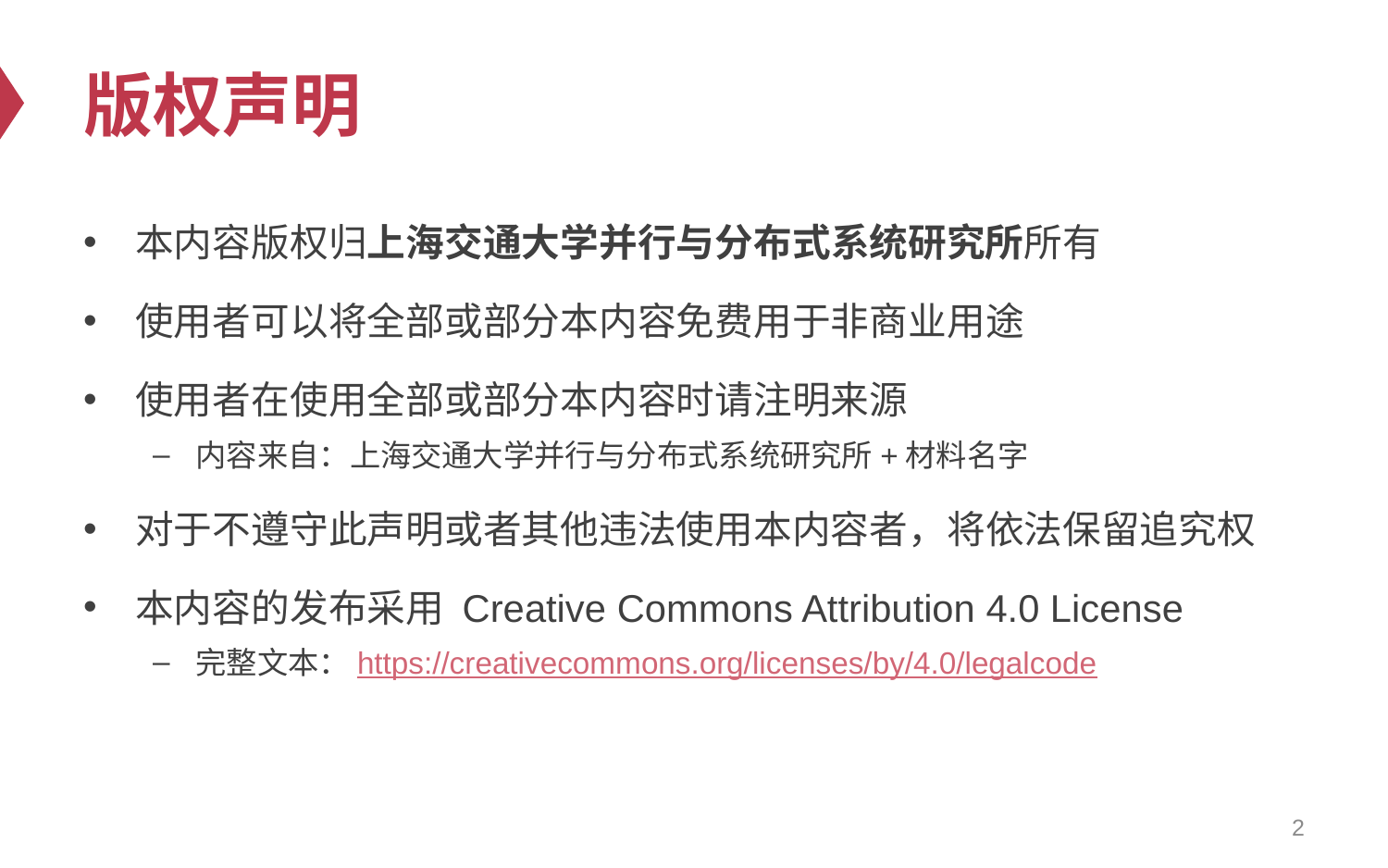

# 版权声明
本内容版权归上海交通大学并行与分布式系统研究所所有
使用者可以将全部或部分本内容免费用于非商业用途
使用者在使用全部或部分本内容时请注明来源
内容来自：上海交通大学并行与分布式系统研究所+材料名字
对于不遵守此声明或者其他违法使用本内容者，将依法保留追究权
本内容的发布采用 Creative Commons Attribution 4.0 License
完整文本：https://creativecommons.org/licenses/by/4.0/legalcode

2